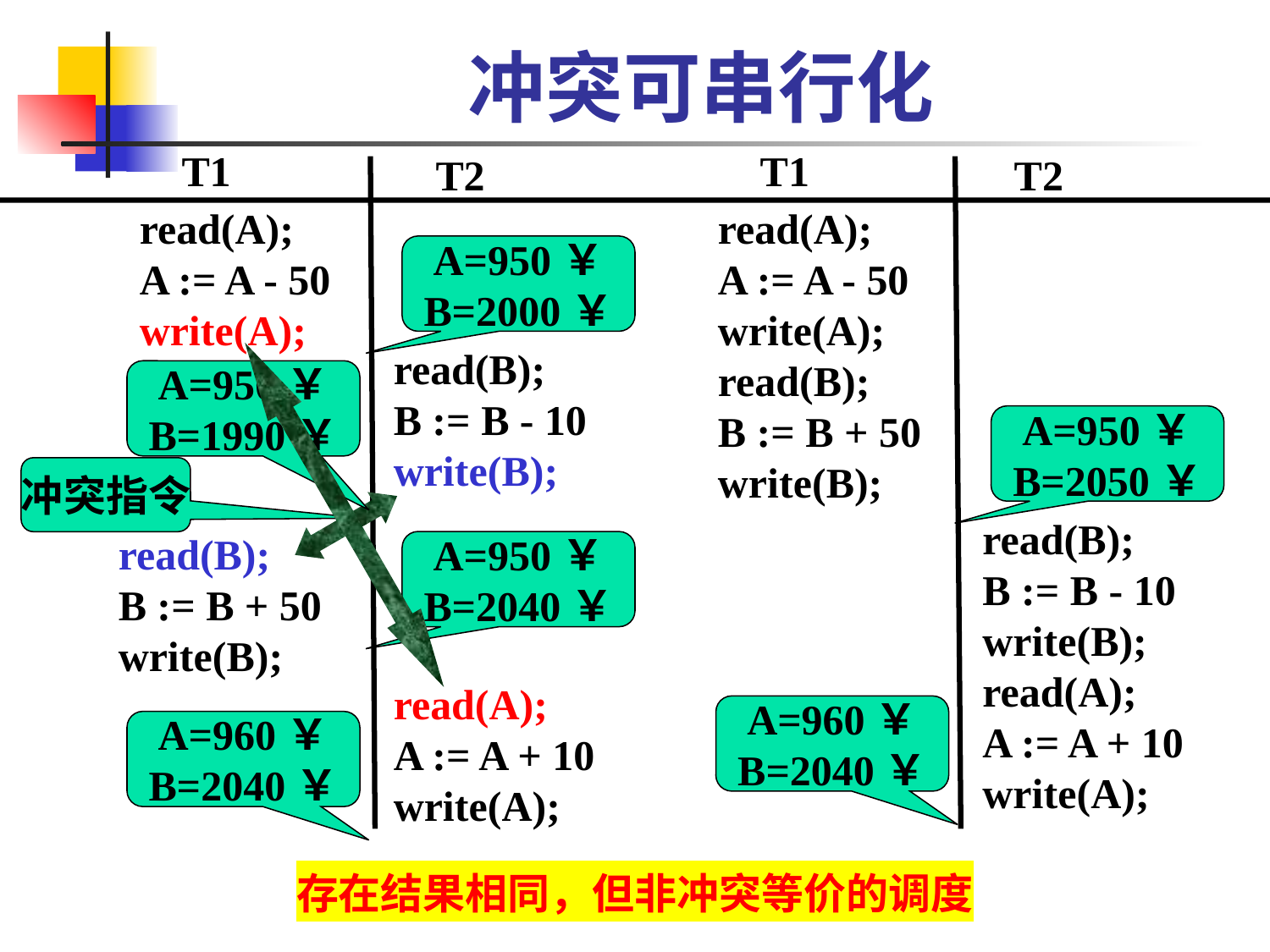

# 冲突可串行化
T1
T1
T2
T2

read(A);
A := A - 50
write(A);
read(A);
A := A - 50
write(A);
read(B);
B := B + 50
write(B);

A=950￥
B=2000￥
read(B);
B := B - 10
write(B);
A=950￥
B=1990￥
A=950￥
B=2050￥
冲突指令

read(B);
B := B - 10
write(B);
read(A);
A := A + 10
write(A);

read(B);
B := B + 50
write(B);
A=950￥
B=2040￥
read(A);
A := A + 10
write(A);
A=960￥
B=2040￥
A=960￥
B=2040￥
存在结果相同，但非冲突等价的调度